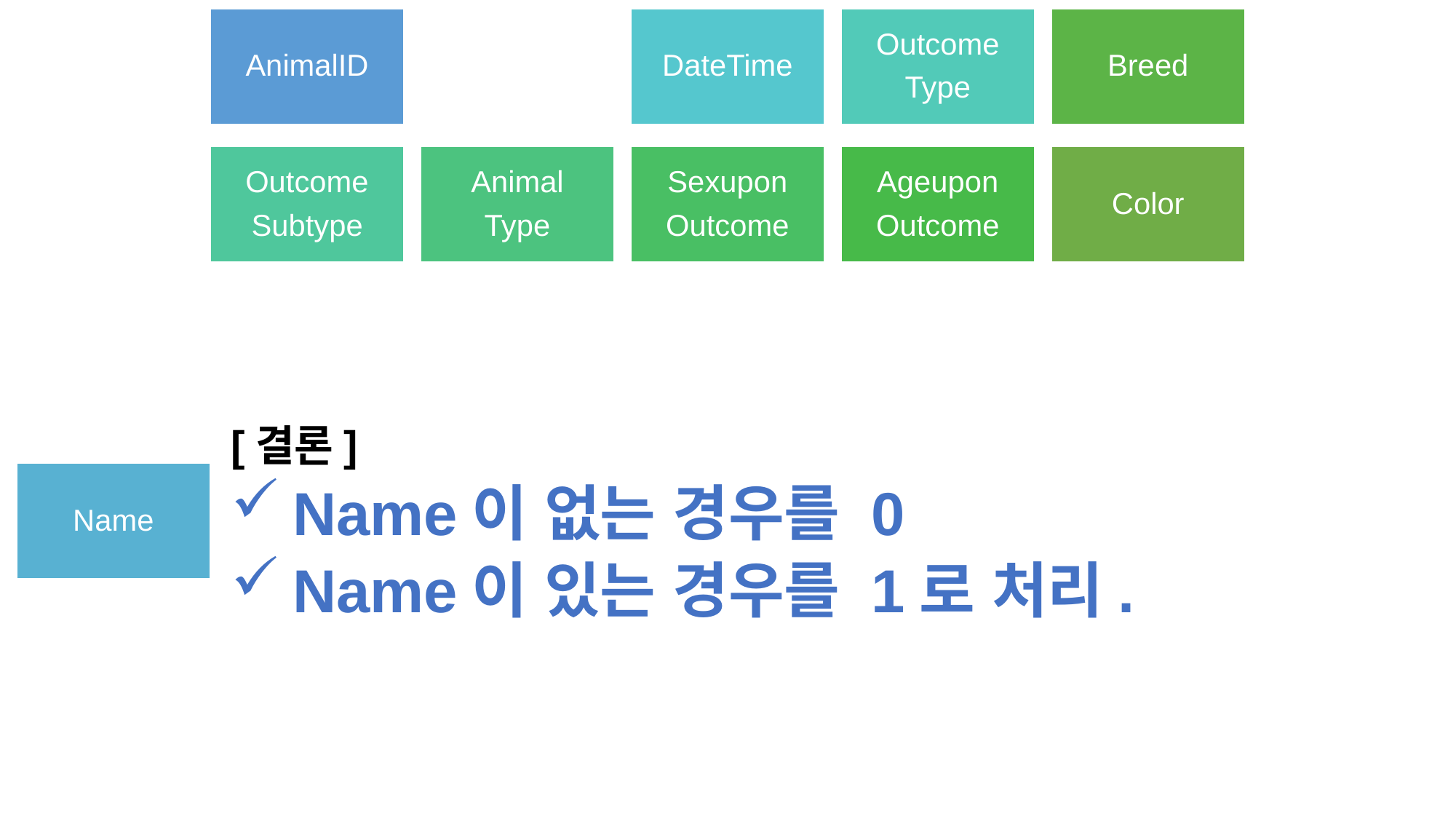

AnimalID
DateTime
Outcome
Type
Breed
Outcome
Subtype
Animal
Type
Sexupon
Outcome
Ageupon
Outcome
Color
[결론]
Name이 없는 경우를 0
Name이 있는 경우를 1로 처리.
Name